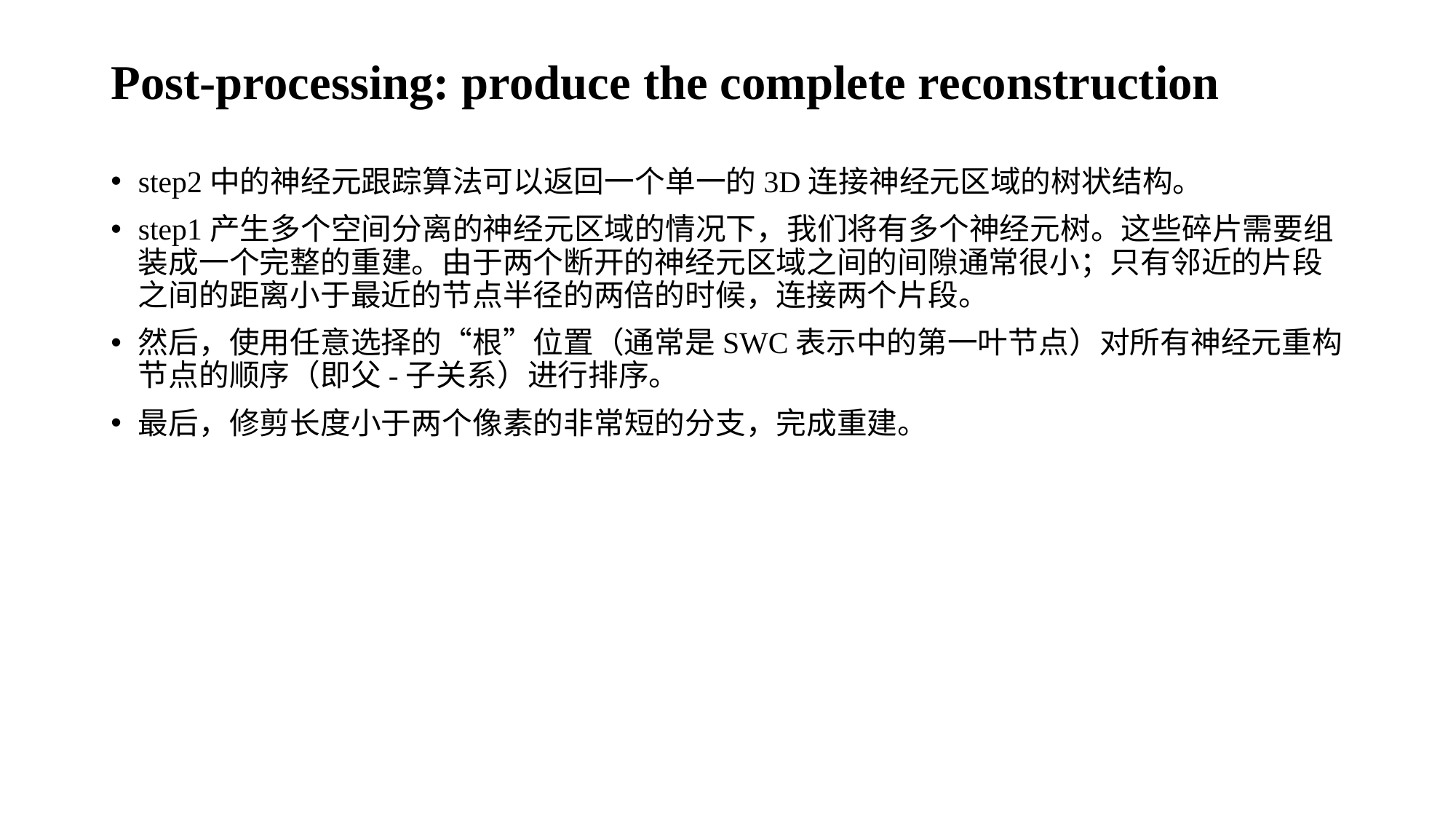

# Post-processing: produce the complete reconstruction
step2中的神经元跟踪算法可以返回一个单一的3D连接神经元区域的树状结构。
step1产生多个空间分离的神经元区域的情况下，我们将有多个神经元树。这些碎片需要组装成一个完整的重建。由于两个断开的神经元区域之间的间隙通常很小；只有邻近的片段之间的距离小于最近的节点半径的两倍的时候，连接两个片段。
然后，使用任意选择的“根”位置（通常是SWC表示中的第一叶节点）对所有神经元重构节点的顺序（即父-子关系）进行排序。
最后，修剪长度小于两个像素的非常短的分支，完成重建。